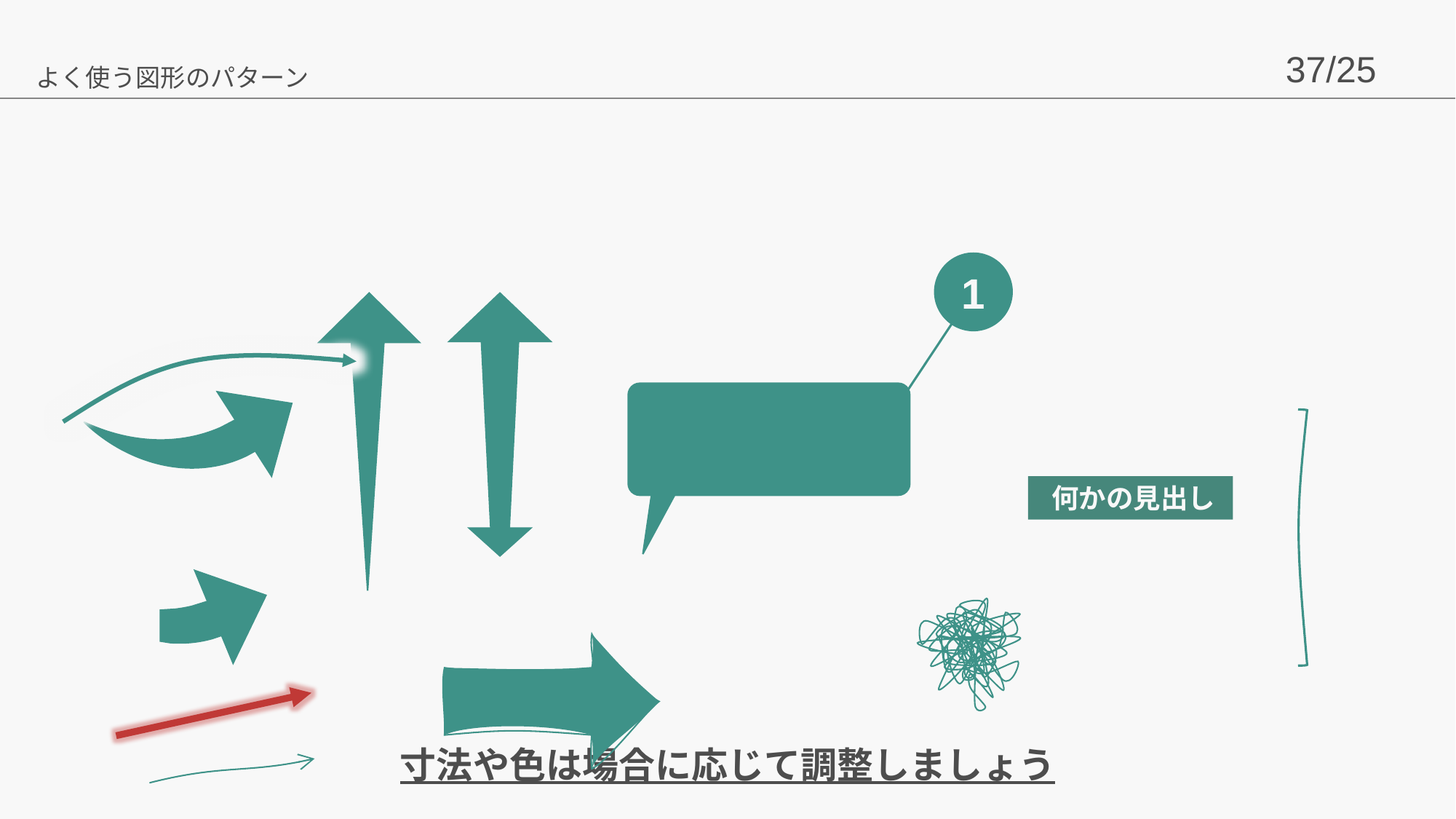

よく使う図形のパターン
1

 何かの見出し

# 寸法や色は場合に応じて調整しましょう